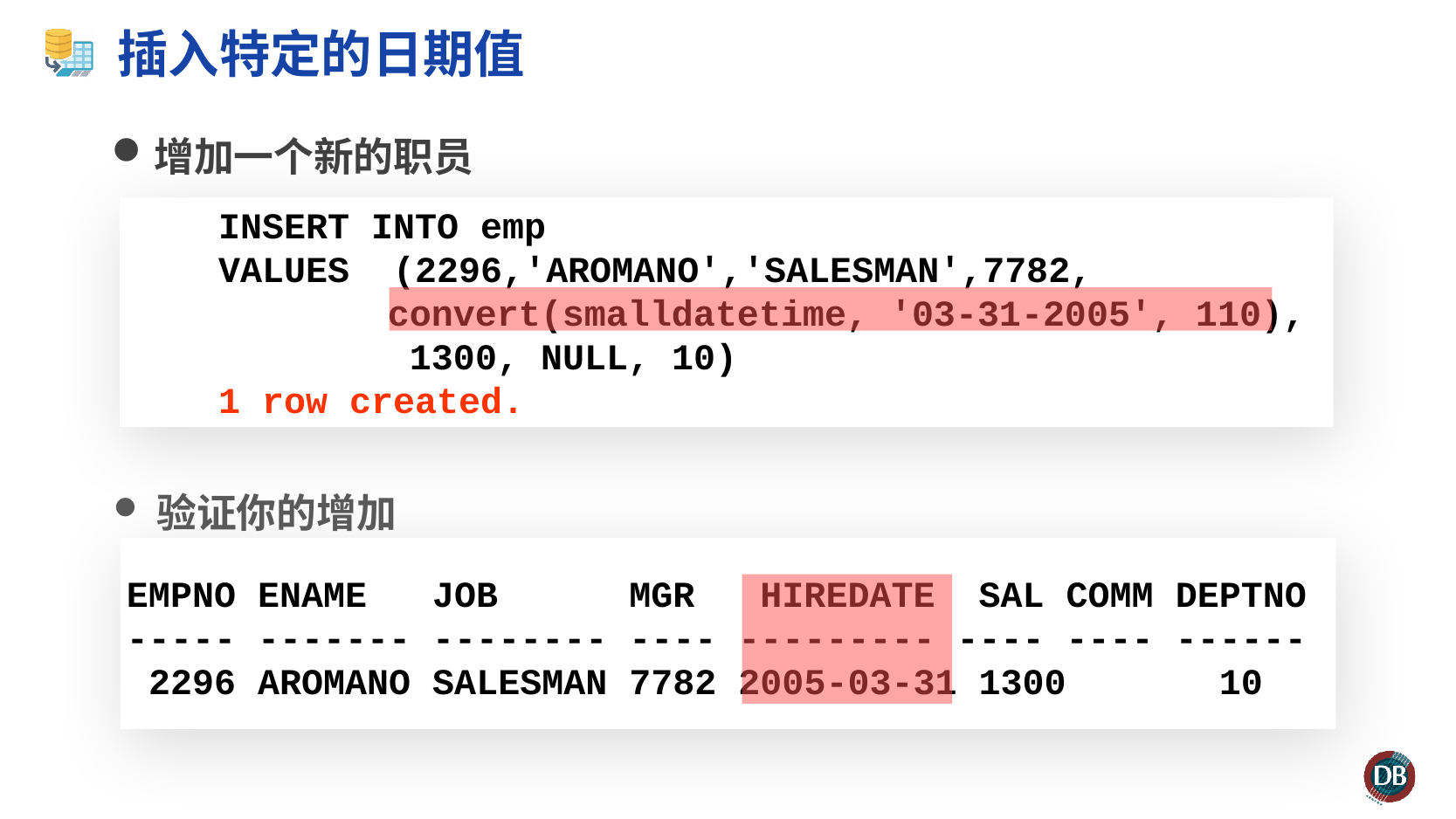

# 插入特定的日期值
增加一个新的职员

    INSERT INTO emp
    VALUES  (2296,'AROMANO','SALESMAN',7782,
  	   convert(smalldatetime, '03-31-2005', 110),
  	    1300, NULL, 10)
    1 row created.

验证你的增加

EMPNO ENAME   JOB      MGR   HIREDATE  SAL COMM DEPTNO
----- ------- -------- ---- --------- ---- ---- ------
 2296 AROMANO SALESMAN 7782 2005-03-31 1300       10